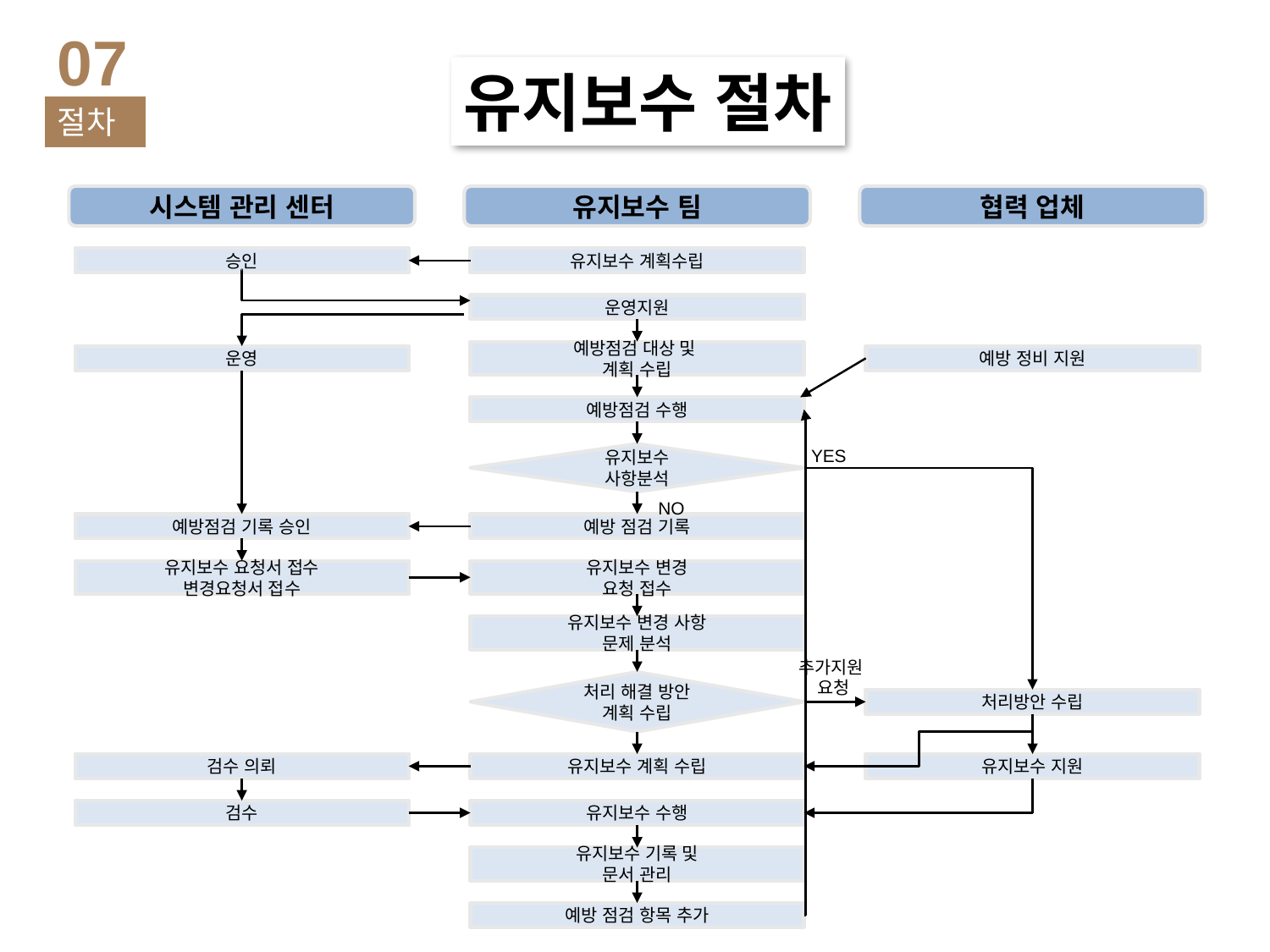

07
유지보수 절차
절차
시스템 관리 센터
협력 업체
유지보수 팀
승인
유지보수 계획수립
운영지원
예방점검 대상 및
계획 수립
운영
예방 정비 지원
예방점검 수행
YES
유지보수
사항분석
NO
예방점검 기록 승인
예방 점검 기록
유지보수 요청서 접수
변경요청서 접수
유지보수 변경
요청 접수
유지보수 변경 사항
문제 분석
추가지원
요청
처리 해결 방안 계획 수립
처리방안 수립
검수 의뢰
유지보수 계획 수립
유지보수 지원
검수
유지보수 수행
유지보수 기록 및
문서 관리
예방 점검 항목 추가